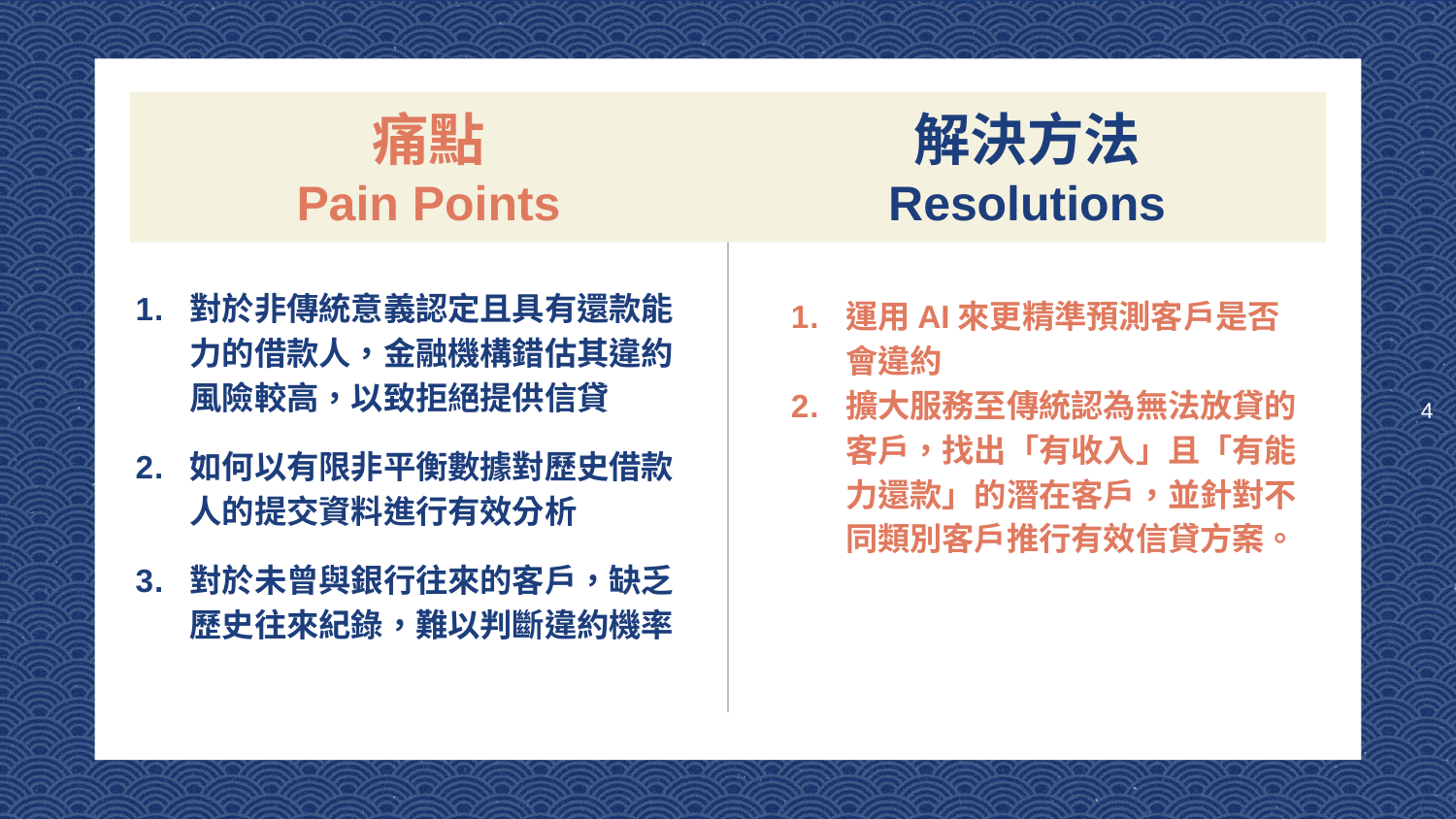

4

痛點
Pain Points
解決方法
Resolutions
對於非傳統意義認定且具有還款能力的借款人，金融機構錯估其違約風險較高，以致拒絕提供信貸
如何以有限非平衡數據對歷史借款人的提交資料進行有效分析
對於未曾與銀行往來的客戶，缺乏歷史往來紀錄，難以判斷違約機率
運用AI來更精準預測客戶是否會違約
擴大服務至傳統認為無法放貸的客戶，找出「有收入」且「有能力還款」的潛在客戶，並針對不同類別客戶推行有效信貸方案。